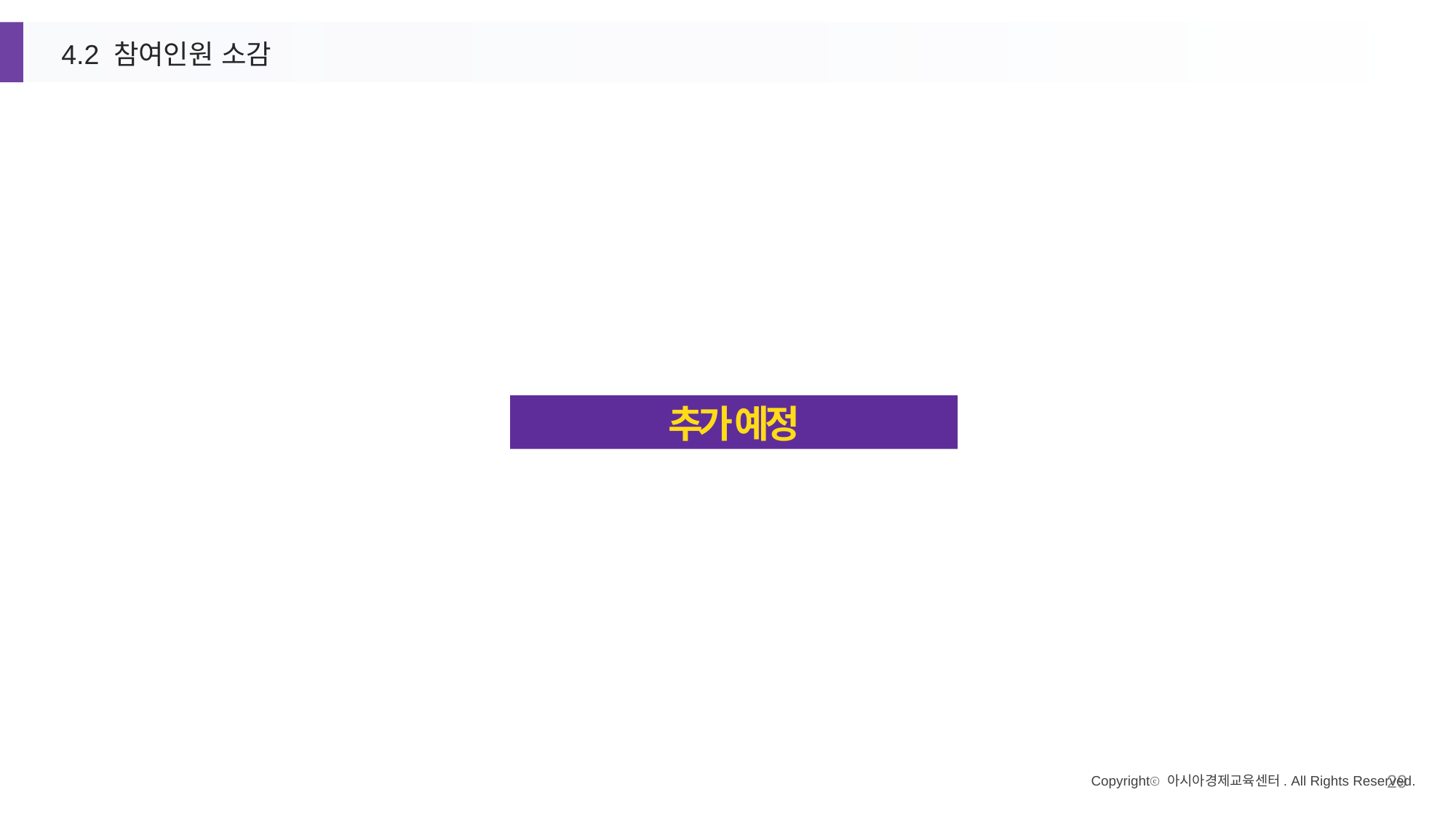

4.2 참여인원 소감
추가 예정

Copyrightⓒ 아시아경제교육센터. All Rights Reserved.